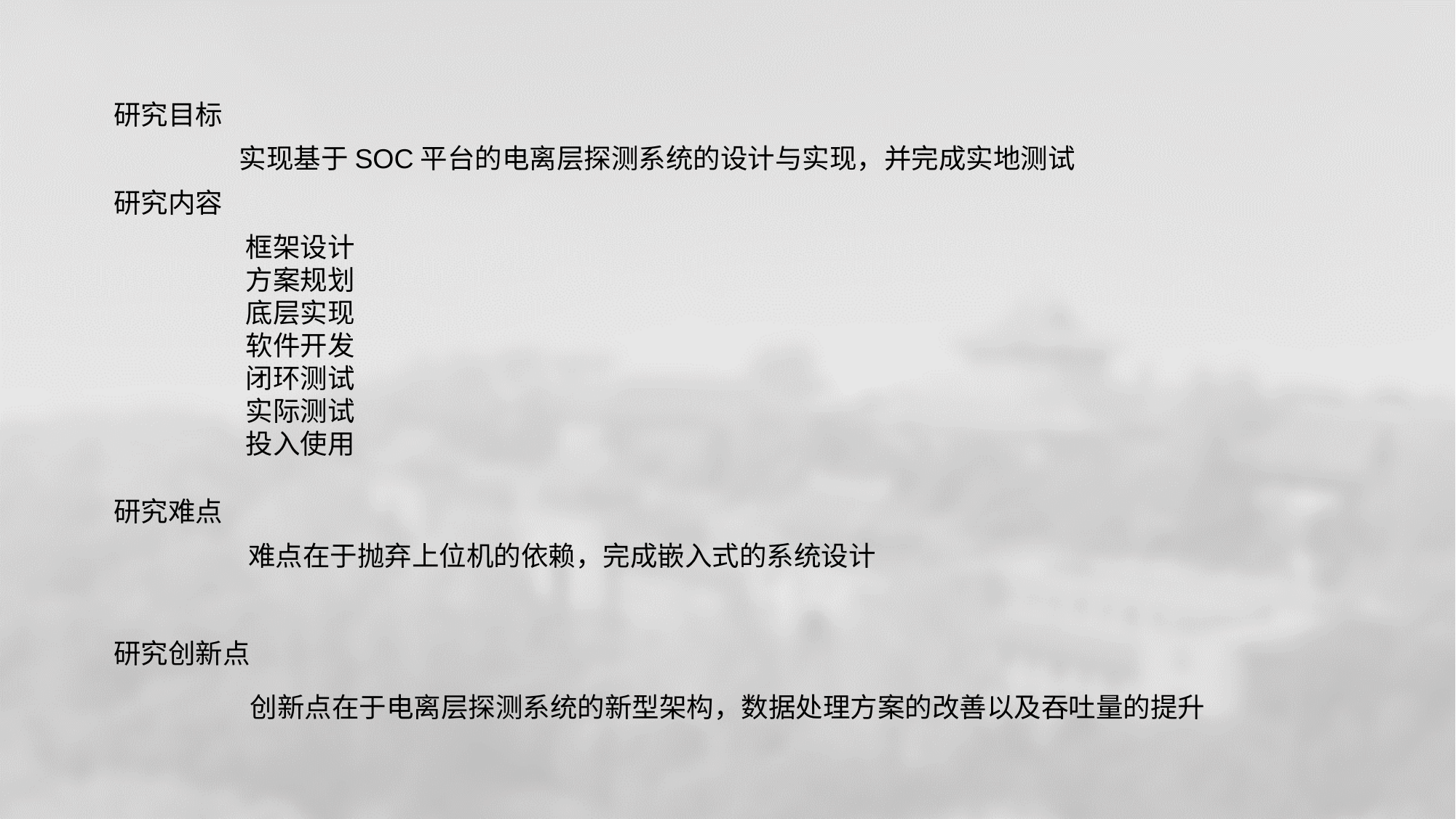

研究目标
实现基于SOC平台的电离层探测系统的设计与实现，并完成实地测试
研究内容
框架设计
方案规划
底层实现
软件开发
闭环测试
实际测试
投入使用
研究难点
难点在于抛弃上位机的依赖，完成嵌入式的系统设计
研究创新点
创新点在于电离层探测系统的新型架构，数据处理方案的改善以及吞吐量的提升